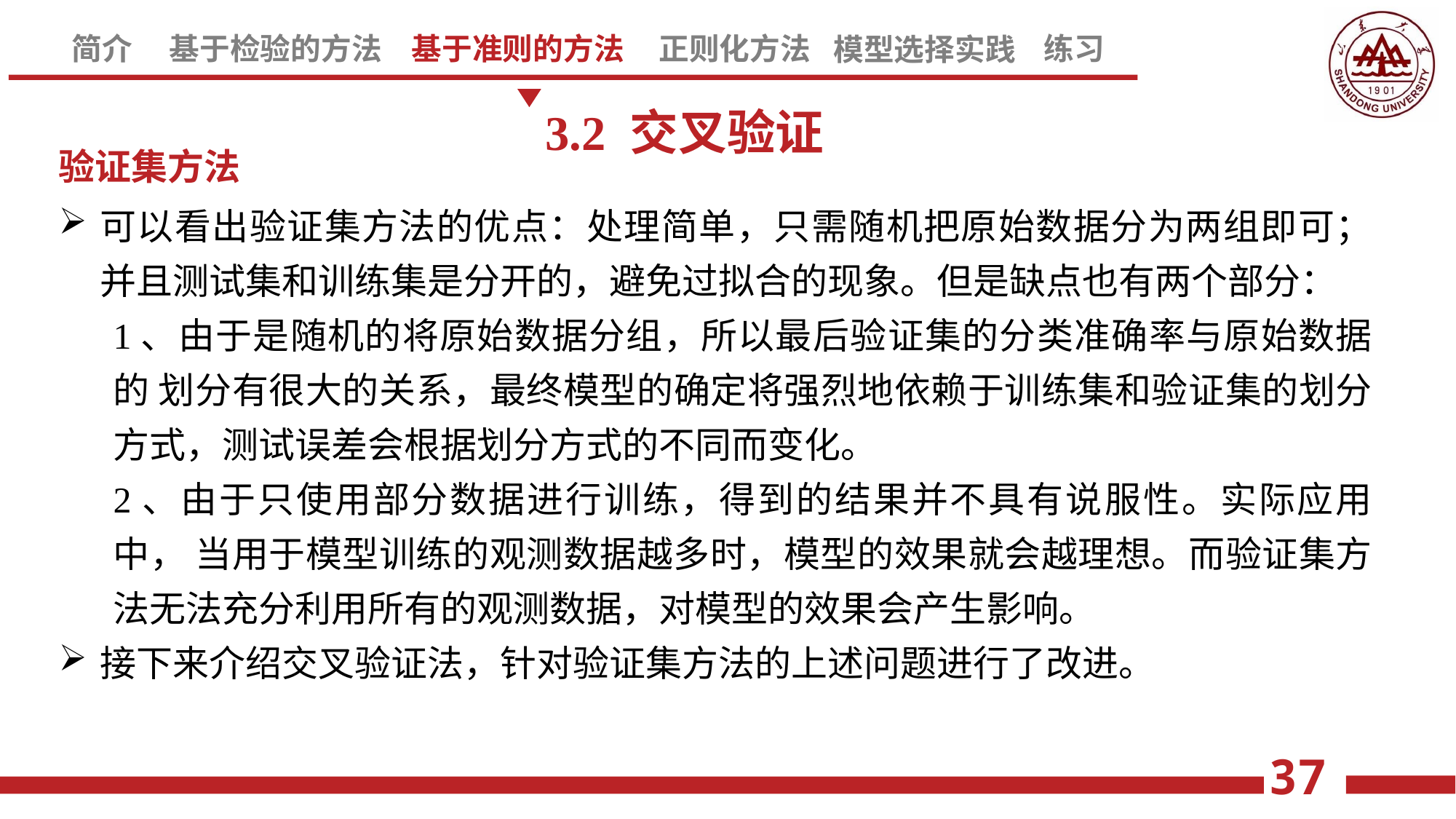

3.2 交叉验证
验证集方法
可以看出验证集方法的优点：处理简单，只需随机把原始数据分为两组即可；并且测试集和训练集是分开的，避免过拟合的现象。但是缺点也有两个部分：
1、由于是随机的将原始数据分组，所以最后验证集的分类准确率与原始数据的 划分有很大的关系，最终模型的确定将强烈地依赖于训练集和验证集的划分方式，测试误差会根据划分方式的不同而变化。
2、由于只使用部分数据进行训练，得到的结果并不具有说服性。实际应用中， 当用于模型训练的观测数据越多时，模型的效果就会越理想。而验证集方法无法充分利用所有的观测数据，对模型的效果会产生影响。
接下来介绍交叉验证法，针对验证集方法的上述问题进行了改进。